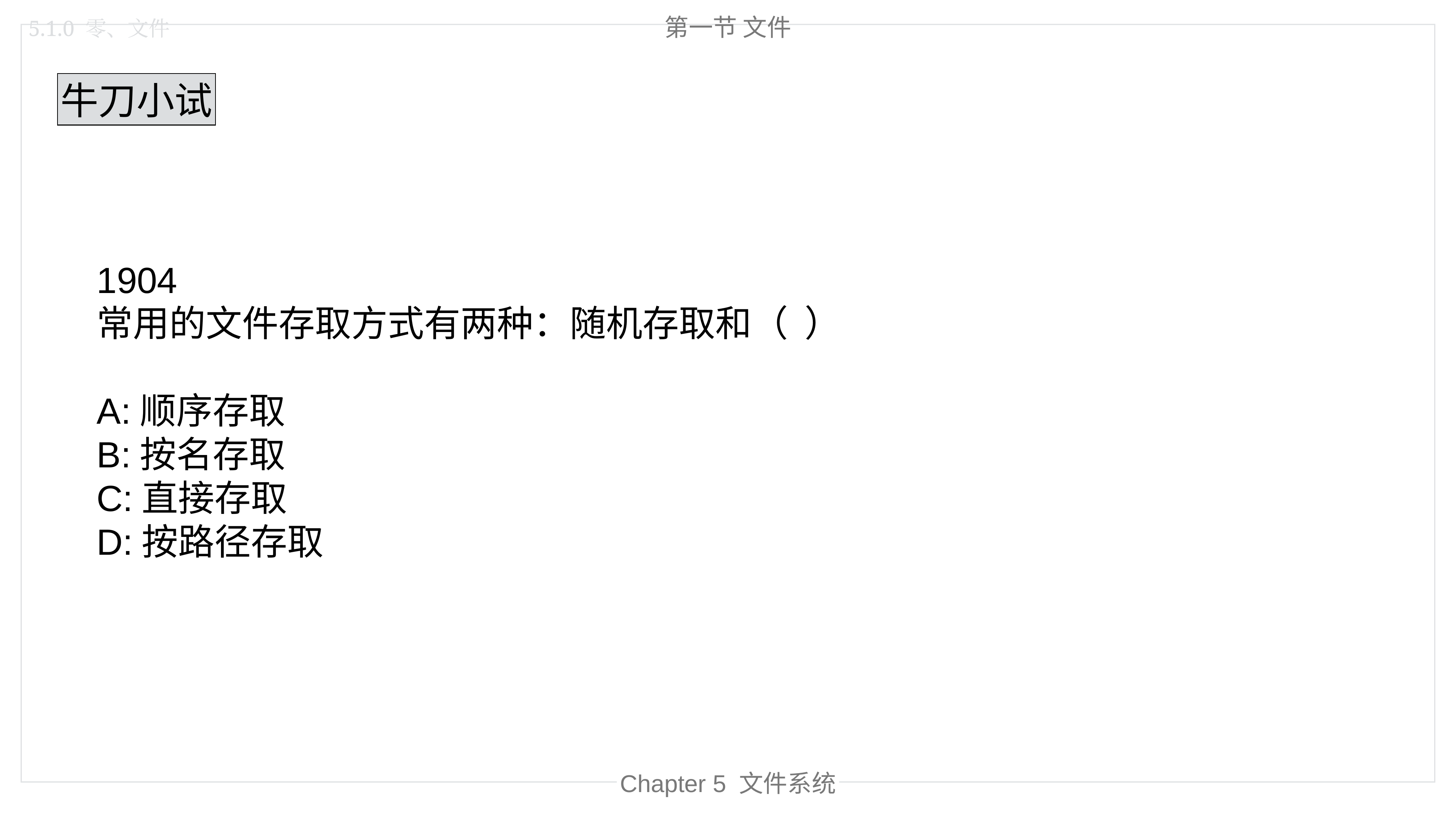

第一节 文件
5.1.0 零、文件

牛刀小试
1904
常用的文件存取方式有两种：随机存取和（  ）

A:顺序存取
B:按名存取
C:直接存取
D:按路径存取
Chapter 4 内存管理
Chapter 5 文件系统